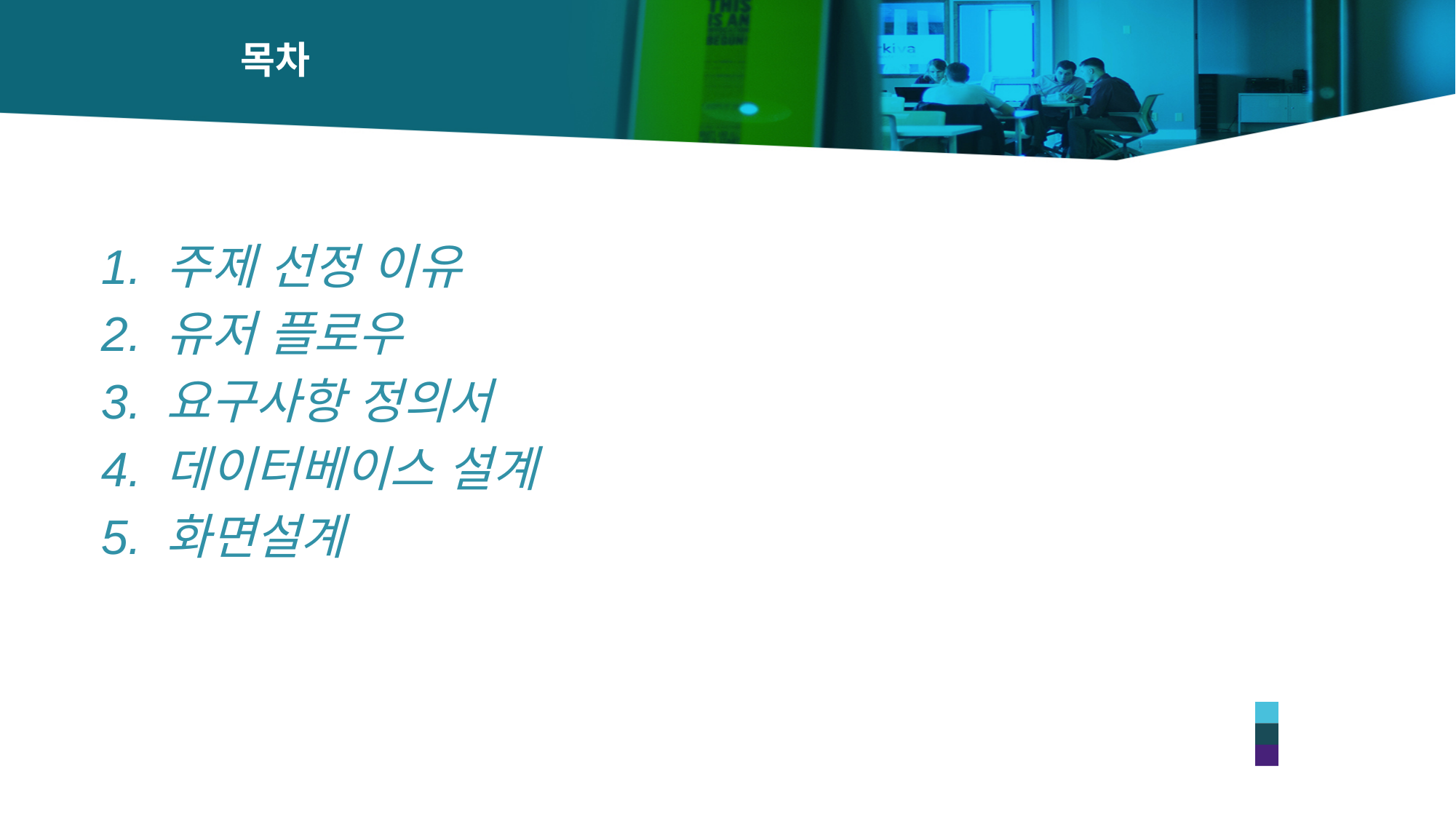

# 목차

 주제 선정 이유
 유저 플로우
 요구사항 정의서
 데이터베이스 설계
 화면설계